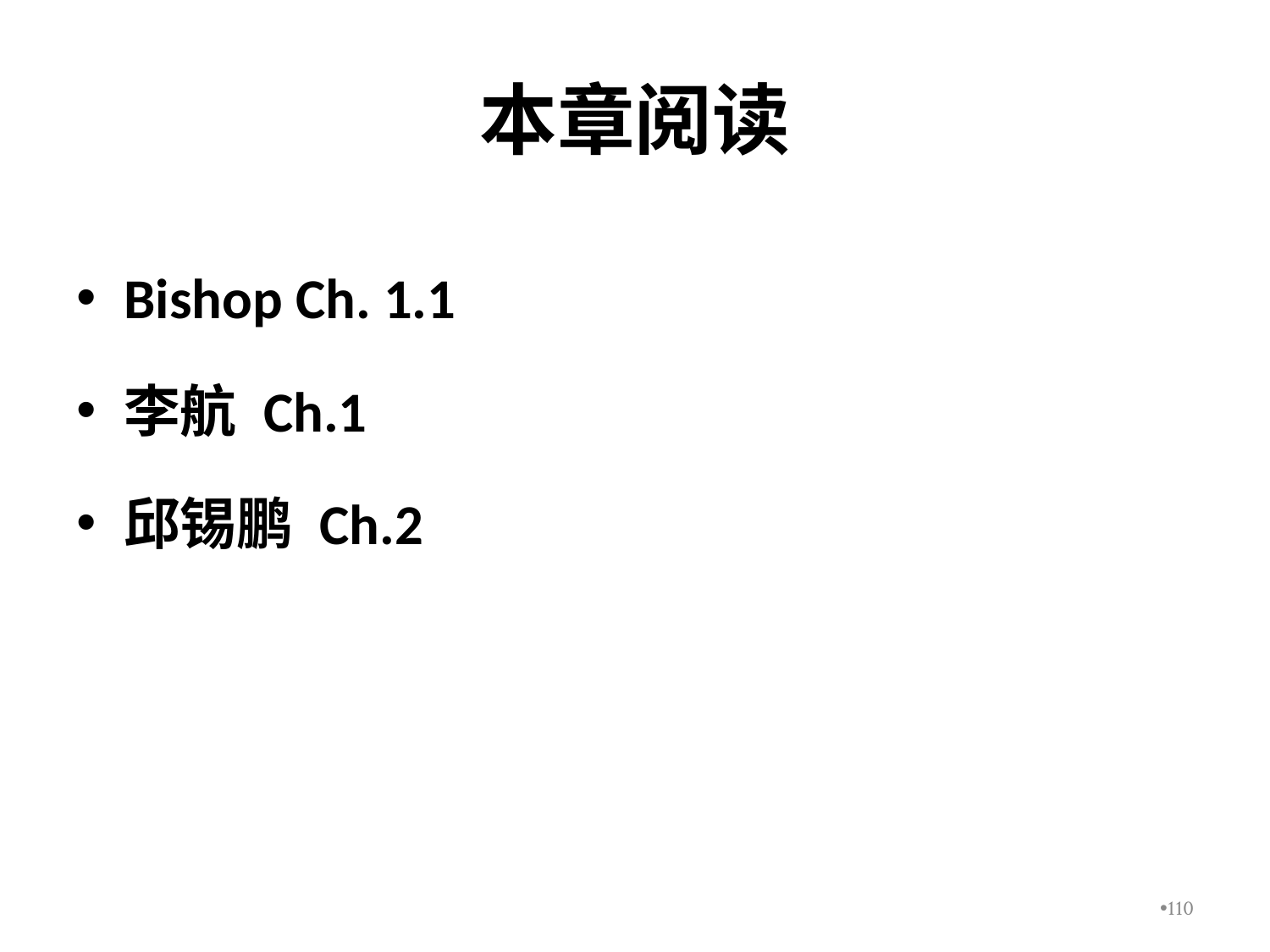

# 本章阅读
Bishop Ch. 1.1
李航 Ch.1
邱锡鹏 Ch.2
110